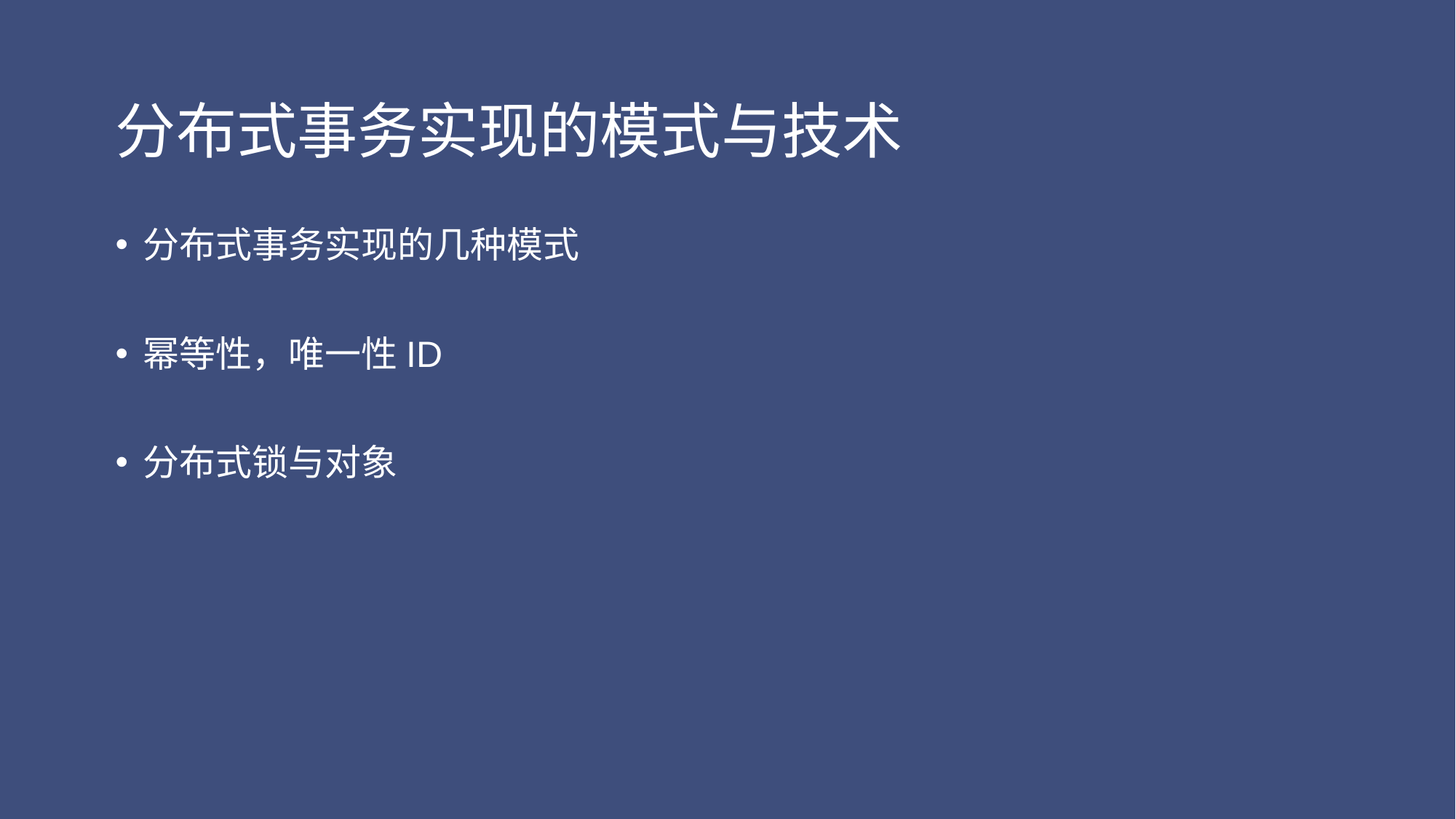

# 分布式事务实现的模式与技术
分布式事务实现的几种模式

幂等性，唯一性ID

分布式锁与对象